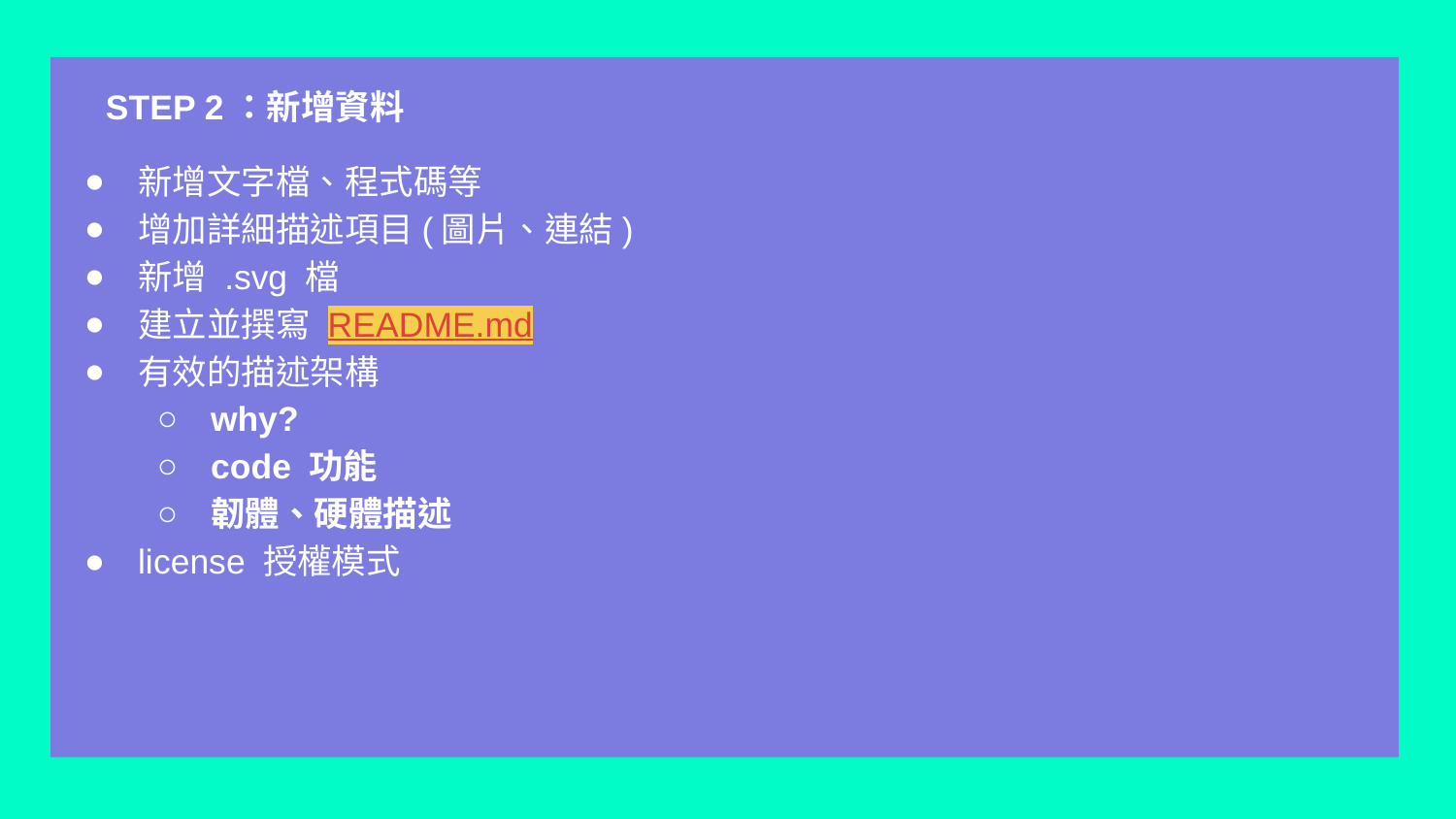

# STEP 2：新增資料
新增文字檔、程式碼等
增加詳細描述項目(圖片、連結)
新增 .svg 檔
建立並撰寫 README.md
有效的描述架構
why?
code 功能
韌體、硬體描述
license 授權模式